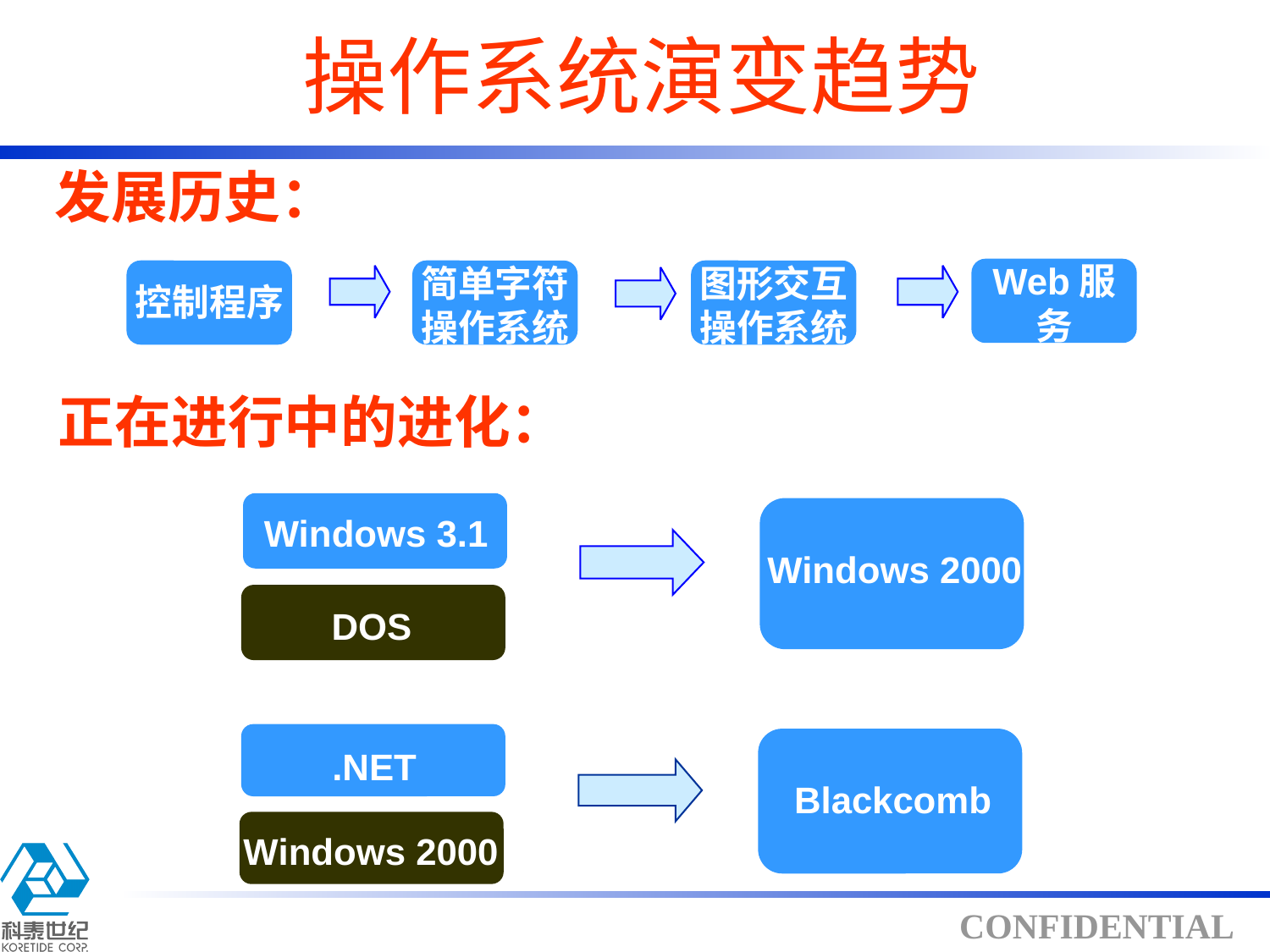

# 操作系统演变趋势
发展历史：
Web服务
操作系统

简单字符操作系统
图形交互操作系统

控制程序
正在进行中的进化：

Windows 3.1

Windows 2000

DOS

.NET

Blackcomb

Windows 2000